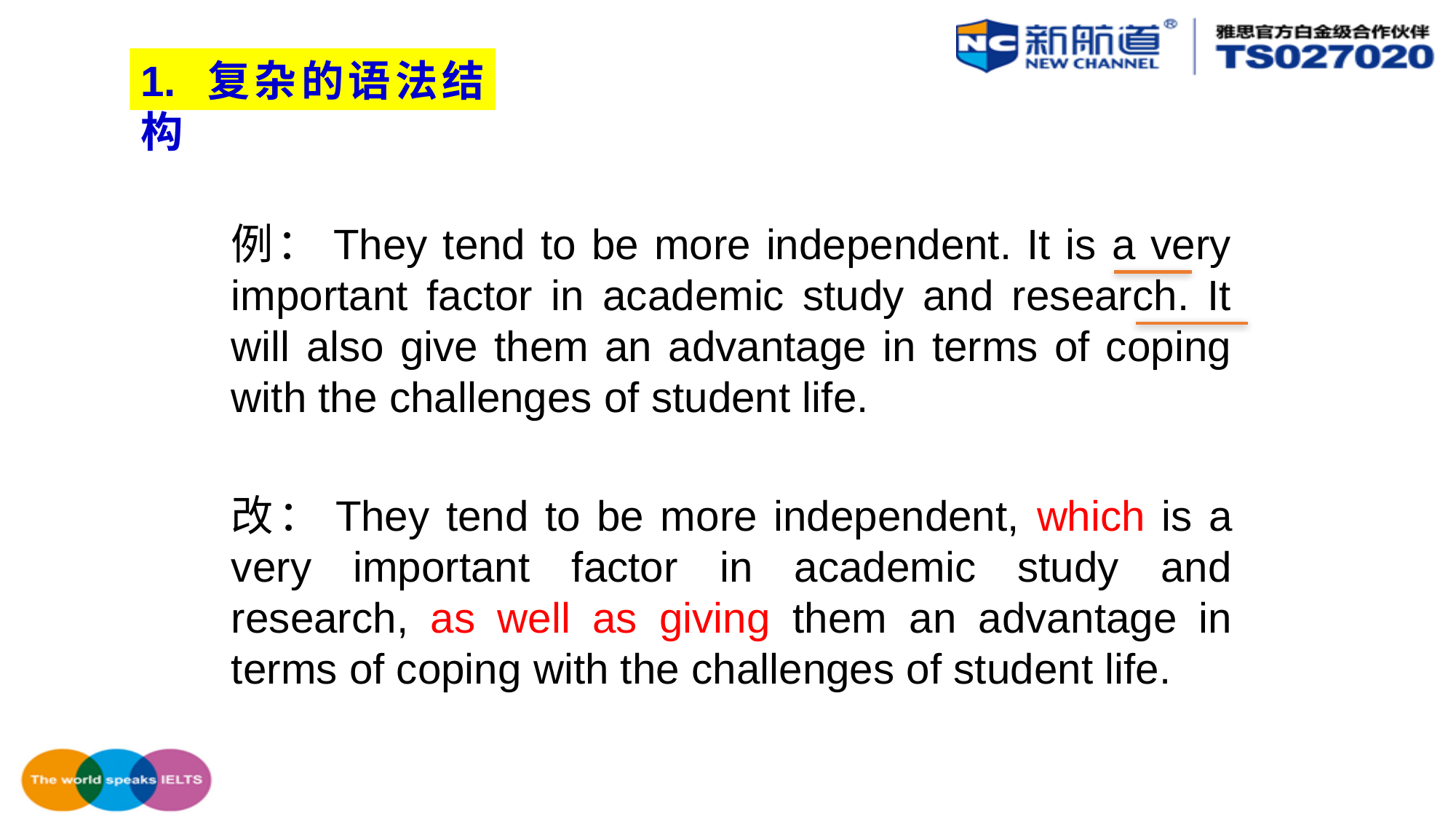

1. 复杂的语法结构
例：They tend to be more independent. It is a very important factor in academic study and research. It will also give them an advantage in terms of coping with the challenges of student life.

改：They tend to be more independent, which is a very important factor in academic study and research, as well as giving them an advantage in terms of coping with the challenges of student life.